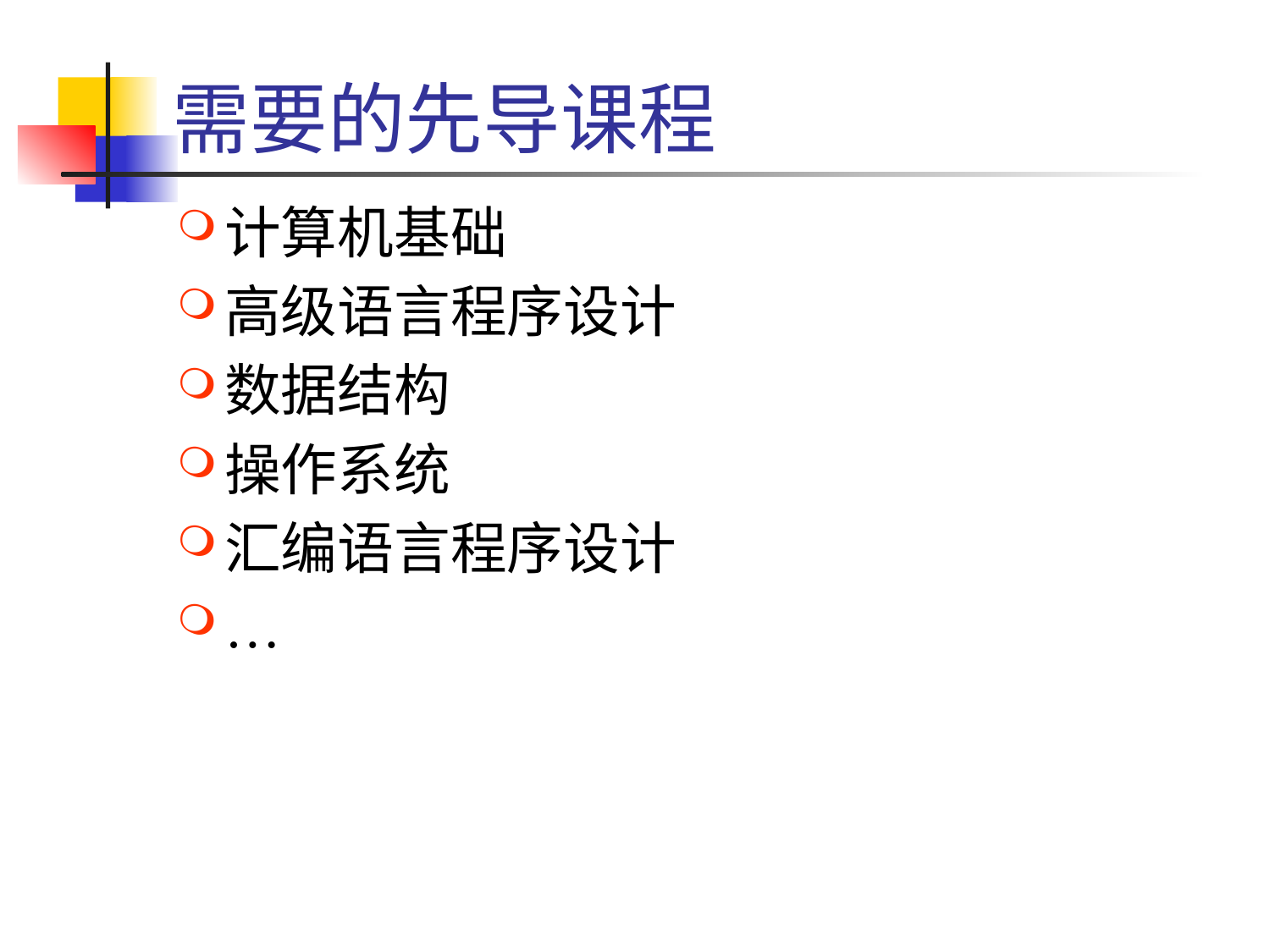

# 需要的先导课程
计算机基础
高级语言程序设计
数据结构
操作系统
汇编语言程序设计
…